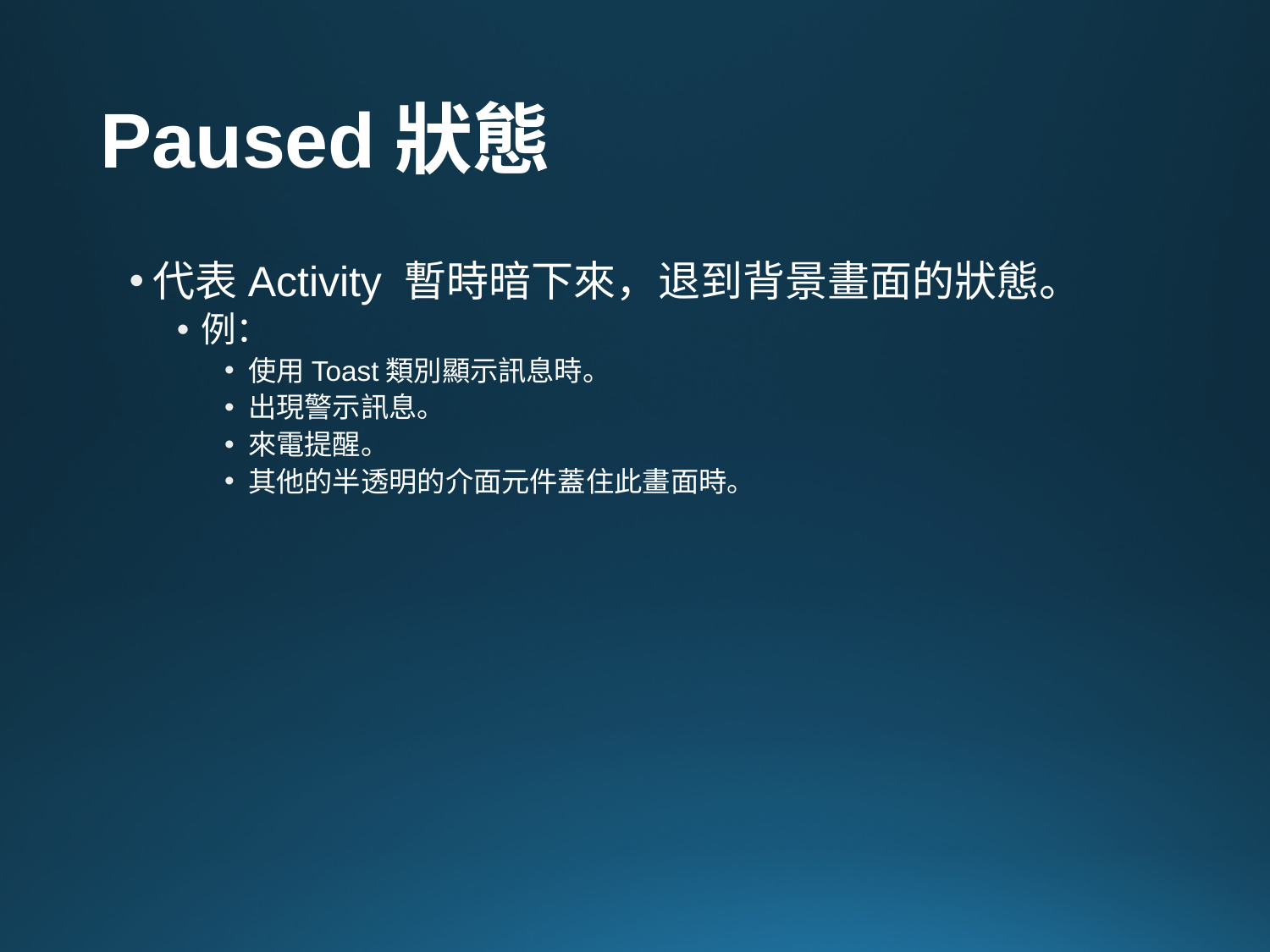

# Paused狀態
代表Activity 暫時暗下來，退到背景畫面的狀態。
例：
使用Toast類別顯示訊息時。
出現警示訊息。
來電提醒。
其他的半透明的介面元件蓋住此畫面時。